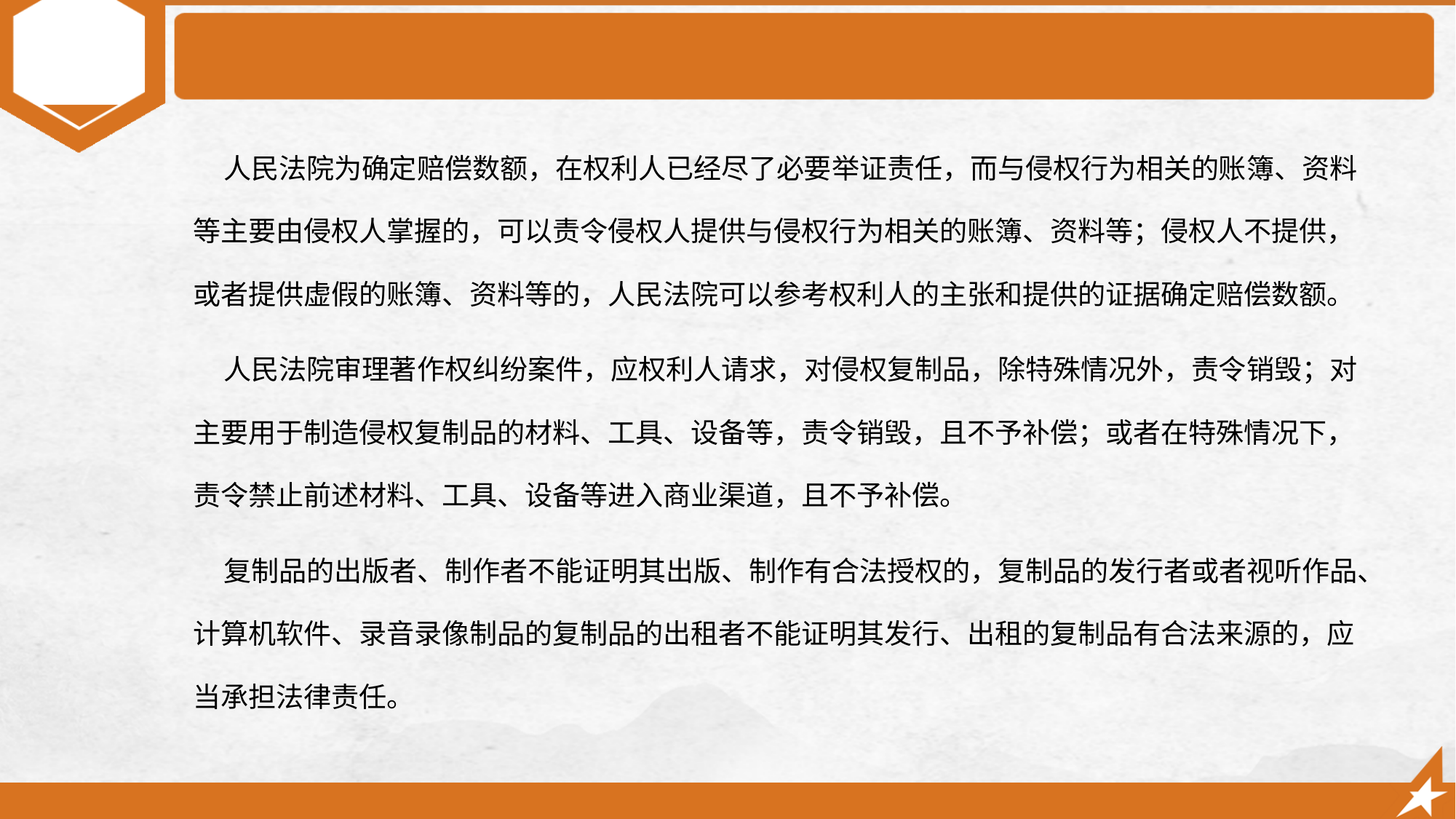

人民法院为确定赔偿数额，在权利人已经尽了必要举证责任，而与侵权行为相关的账簿、资料等主要由侵权人掌握的，可以责令侵权人提供与侵权行为相关的账簿、资料等；侵权人不提供，或者提供虚假的账簿、资料等的，人民法院可以参考权利人的主张和提供的证据确定赔偿数额。
    人民法院审理著作权纠纷案件，应权利人请求，对侵权复制品，除特殊情况外，责令销毁；对主要用于制造侵权复制品的材料、工具、设备等，责令销毁，且不予补偿；或者在特殊情况下，责令禁止前述材料、工具、设备等进入商业渠道，且不予补偿。
    复制品的出版者、制作者不能证明其出版、制作有合法授权的，复制品的发行者或者视听作品、计算机软件、录音录像制品的复制品的出租者不能证明其发行、出租的复制品有合法来源的，应当承担法律责任。